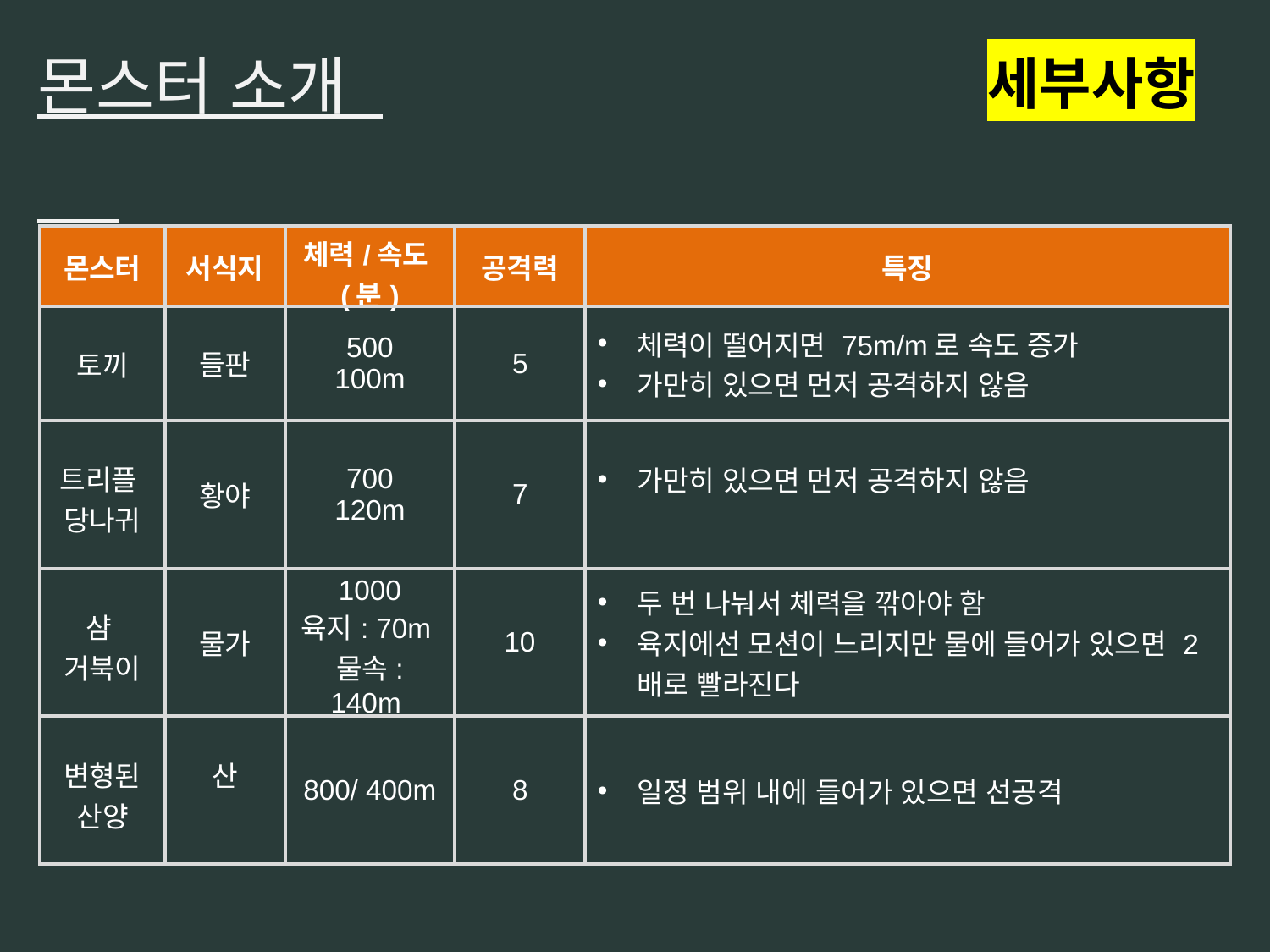

몬스터 소개
세부사항
| 몬스터 | 서식지 | 체력/속도(분) | 공격력 | 특징 |
| --- | --- | --- | --- | --- |
| 토끼 | 들판 | 500 100m | 5 | 체력이 떨어지면 75m/m로 속도 증가 가만히 있으면 먼저 공격하지 않음 |
| 트리플 당나귀 | 황야 | 700 120m | 7 | 가만히 있으면 먼저 공격하지 않음 |
| 샴 거북이 | 물가 | 1000 육지: 70m 물속: 140m | 10 | 두 번 나눠서 체력을 깎아야 함 육지에선 모션이 느리지만 물에 들어가 있으면 2배로 빨라진다 |
| 변형된 산양 | 산 | 800/ 400m | 8 | 일정 범위 내에 들어가 있으면 선공격 |